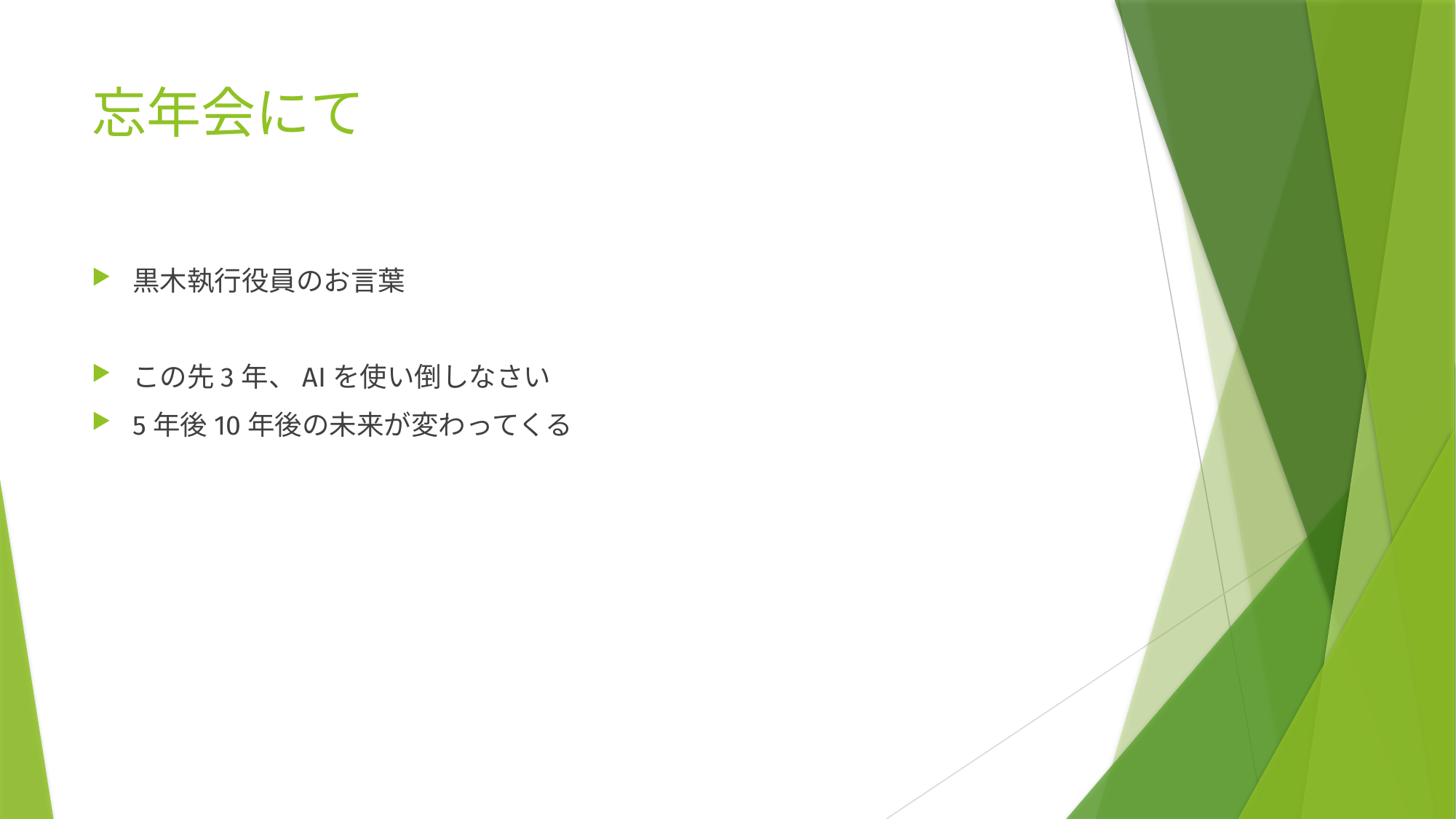

# 忘年会にて
黒木執行役員のお言葉

この先3年、AIを使い倒しなさい
5年後10年後の未来が変わってくる